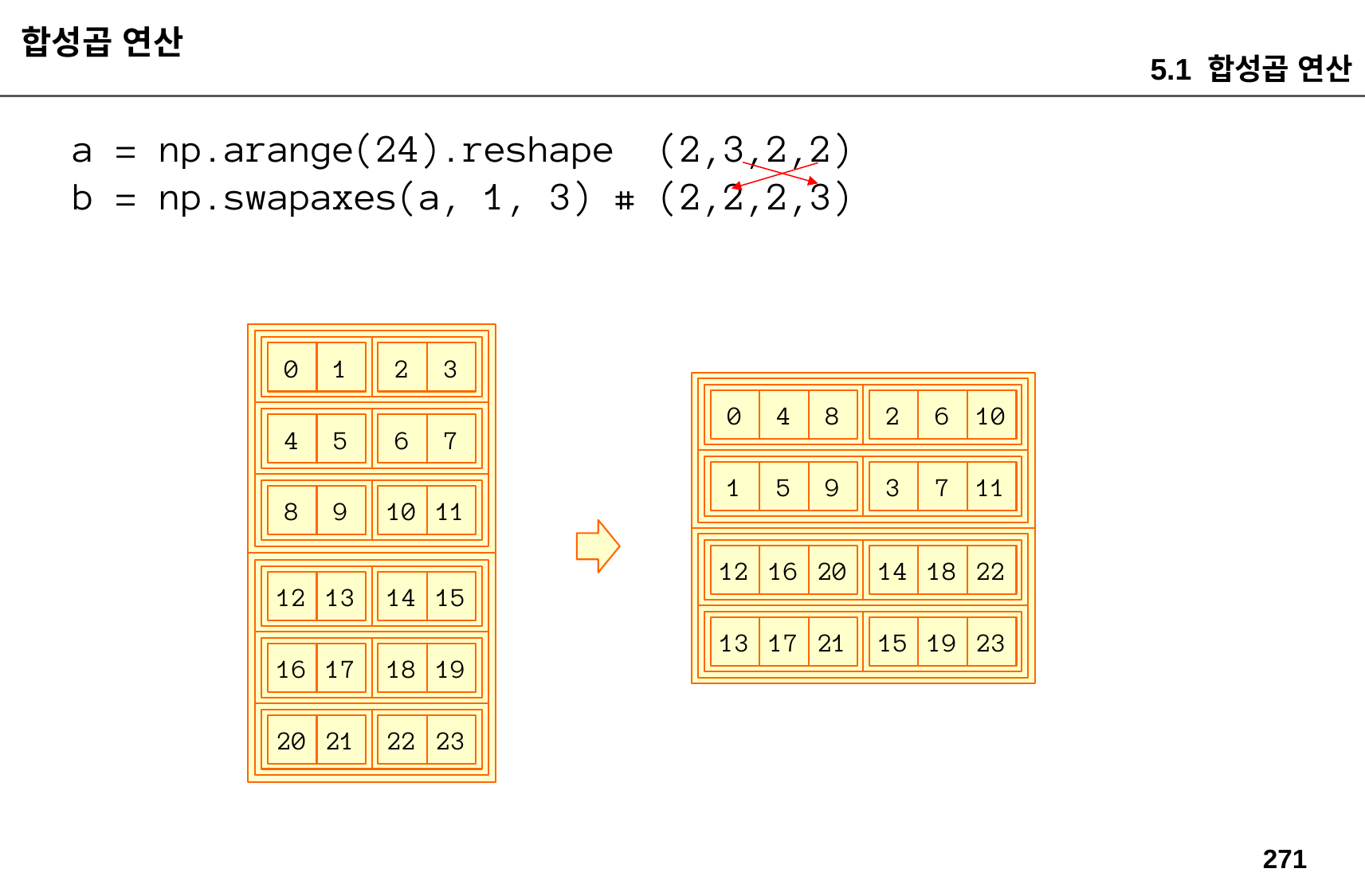

합성곱 연산
5.1 합성곱 연산
a = np.arange(24).reshape  (2,3,2,2)
b = np.swapaxes(a, 1, 3) # (2,2,2,3)

1
3
0
2

0
4
8
2
6
10

5
7
4
6

1
5
9
3
7
11

9
11
8
10

12
16
20
14
18
22

13
15
12
14

13
17
21
15
19
23

17
19
16
18

20
21
23
22